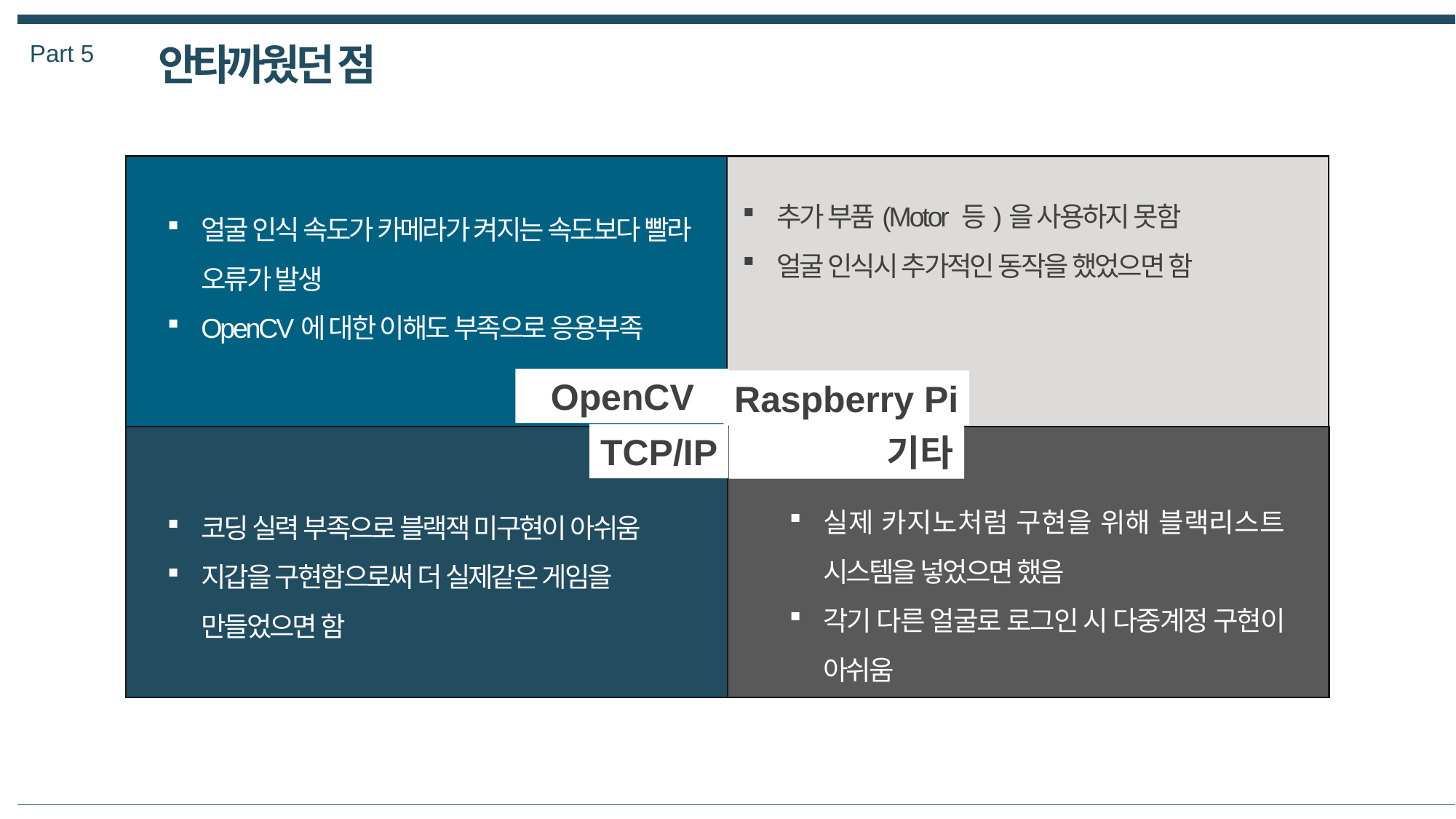

Part 5
안타까웠던 점

추가 부품(Motor 등)을 사용하지 못함
얼굴 인식시 추가적인 동작을 했었으면 함
얼굴 인식 속도가 카메라가 켜지는 속도보다 빨라 오류가 발생
OpenCV에 대한 이해도 부족으로 응용부족
OpenCV
Raspberry Pi
TCP/IP
기타

실제 카지노처럼 구현을 위해 블랙리스트 시스템을 넣었으면 했음
각기 다른 얼굴로 로그인 시 다중계정 구현이 아쉬움

코딩 실력 부족으로 블랙잭 미구현이 아쉬움
지갑을 구현함으로써 더 실제같은 게임을 만들었으면 함